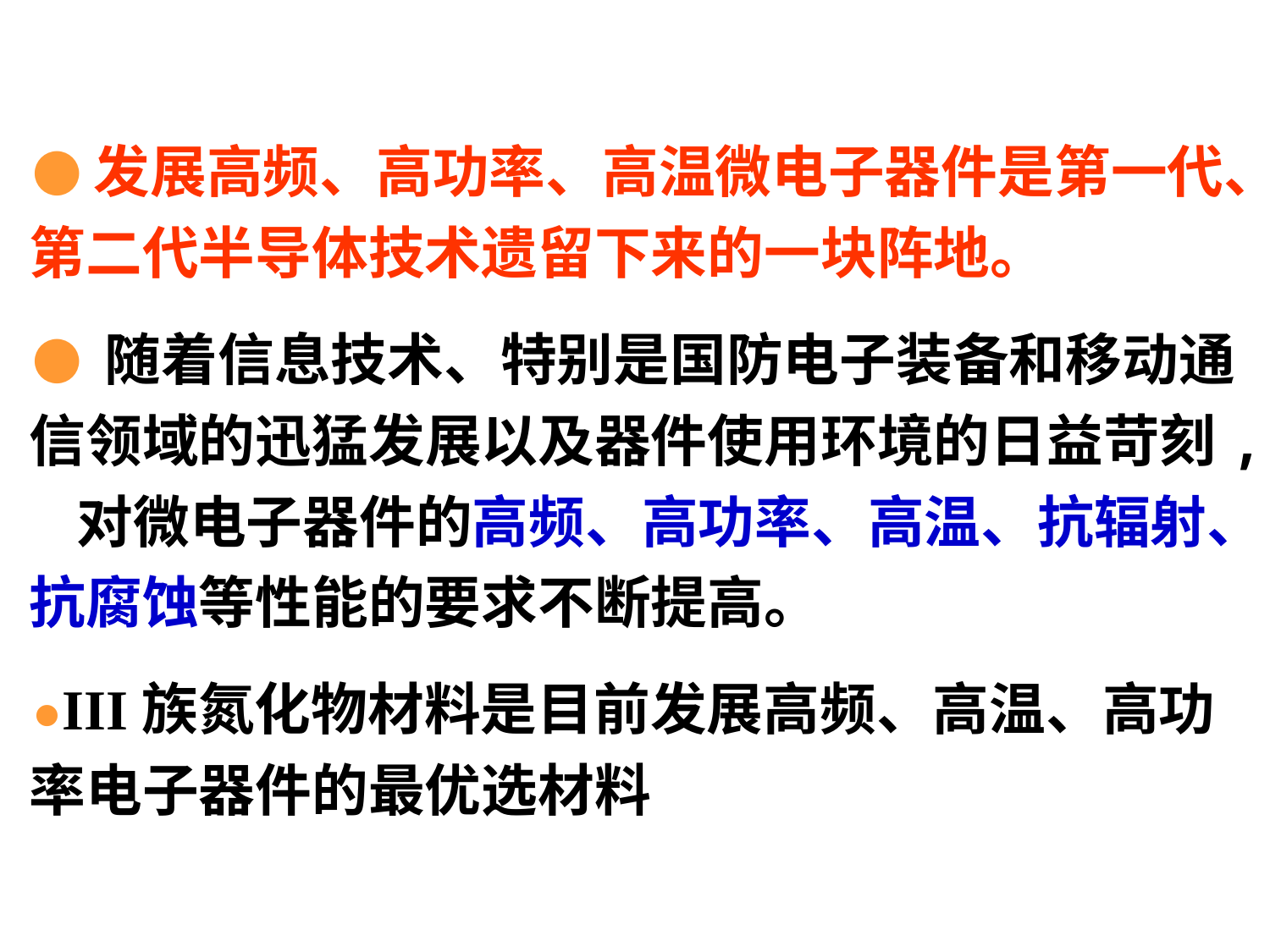

●发展高频、高功率、高温微电子器件是第一代、第二代半导体技术遗留下来的一块阵地。

● 随着信息技术、特别是国防电子装备和移动通信领域的迅猛发展以及器件使用环境的日益苛刻, 对微电子器件的高频、高功率、高温、抗辐射、抗腐蚀等性能的要求不断提高。

●III族氮化物材料是目前发展高频、高温、高功率电子器件的最优选材料
38